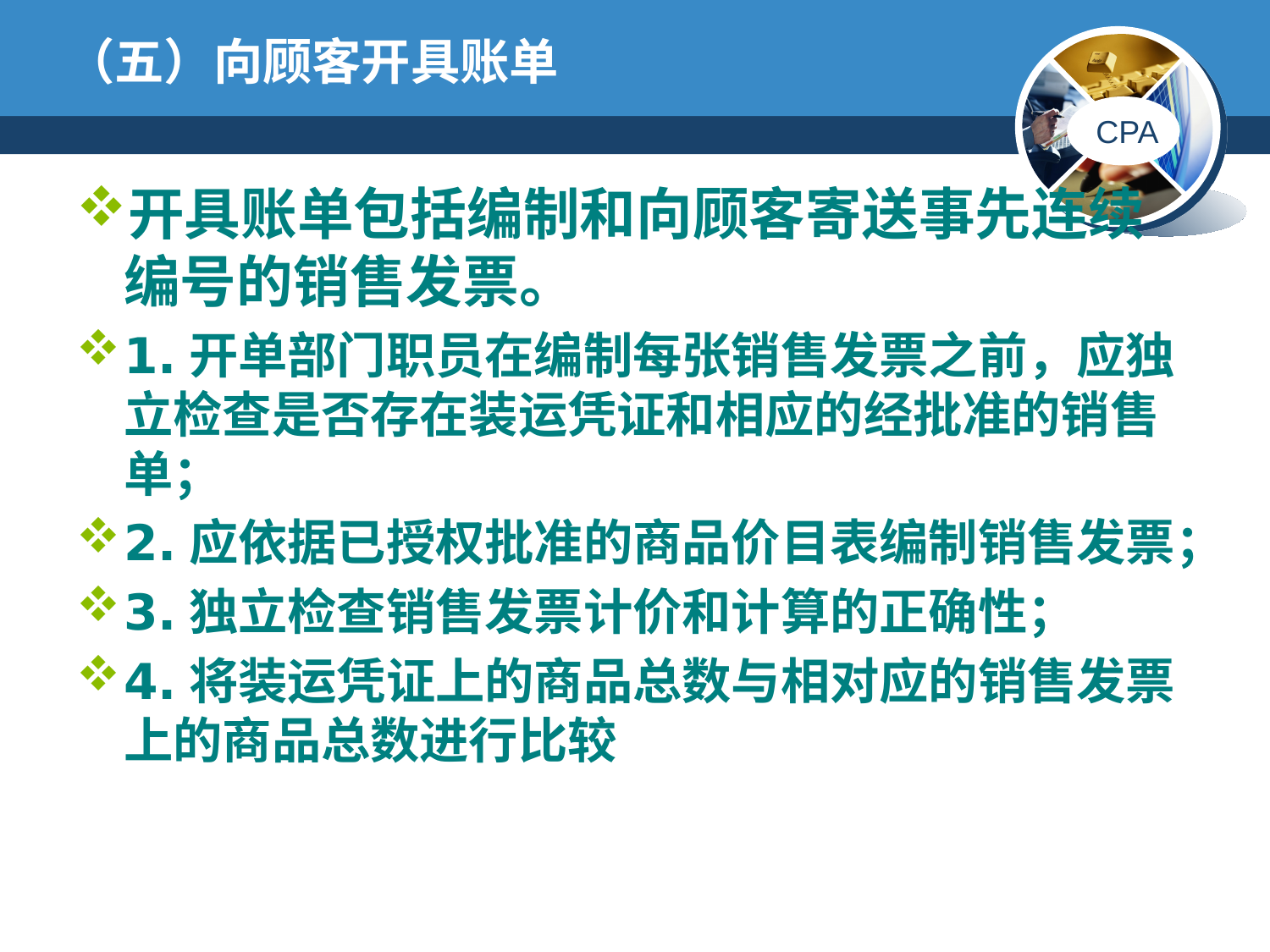

# （五）向顾客开具账单
开具账单包括编制和向顾客寄送事先连续编号的销售发票。
1.开单部门职员在编制每张销售发票之前，应独立检查是否存在装运凭证和相应的经批准的销售单；
2.应依据已授权批准的商品价目表编制销售发票；
3.独立检查销售发票计价和计算的正确性；
4.将装运凭证上的商品总数与相对应的销售发票上的商品总数进行比较